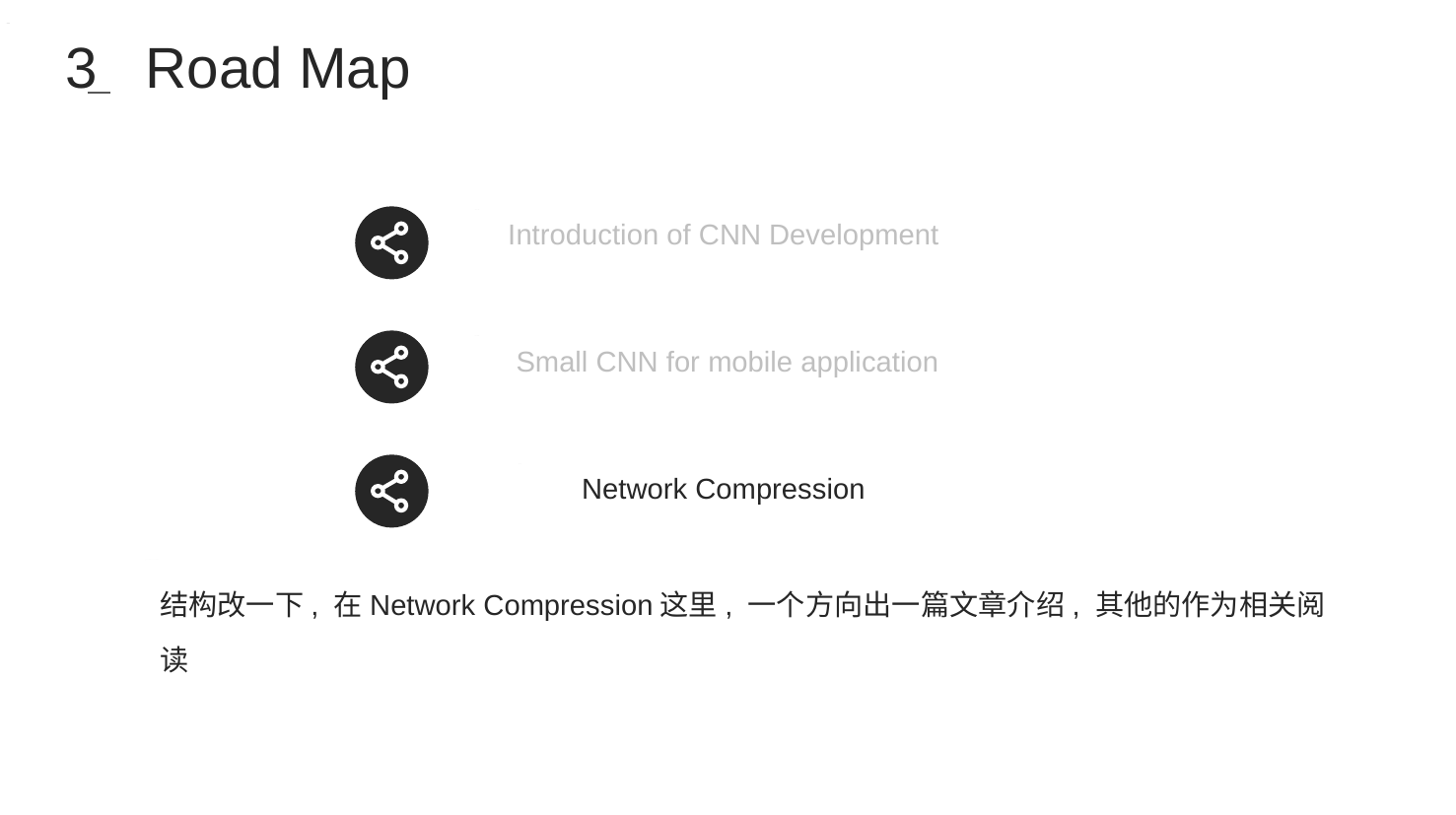

3   Road Map

Introduction of CNN Development

Small CNN for mobile application

Network Compression
结构改一下, 在Network Compression这里, 一个方向出一篇文章介绍, 其他的作为相关阅读